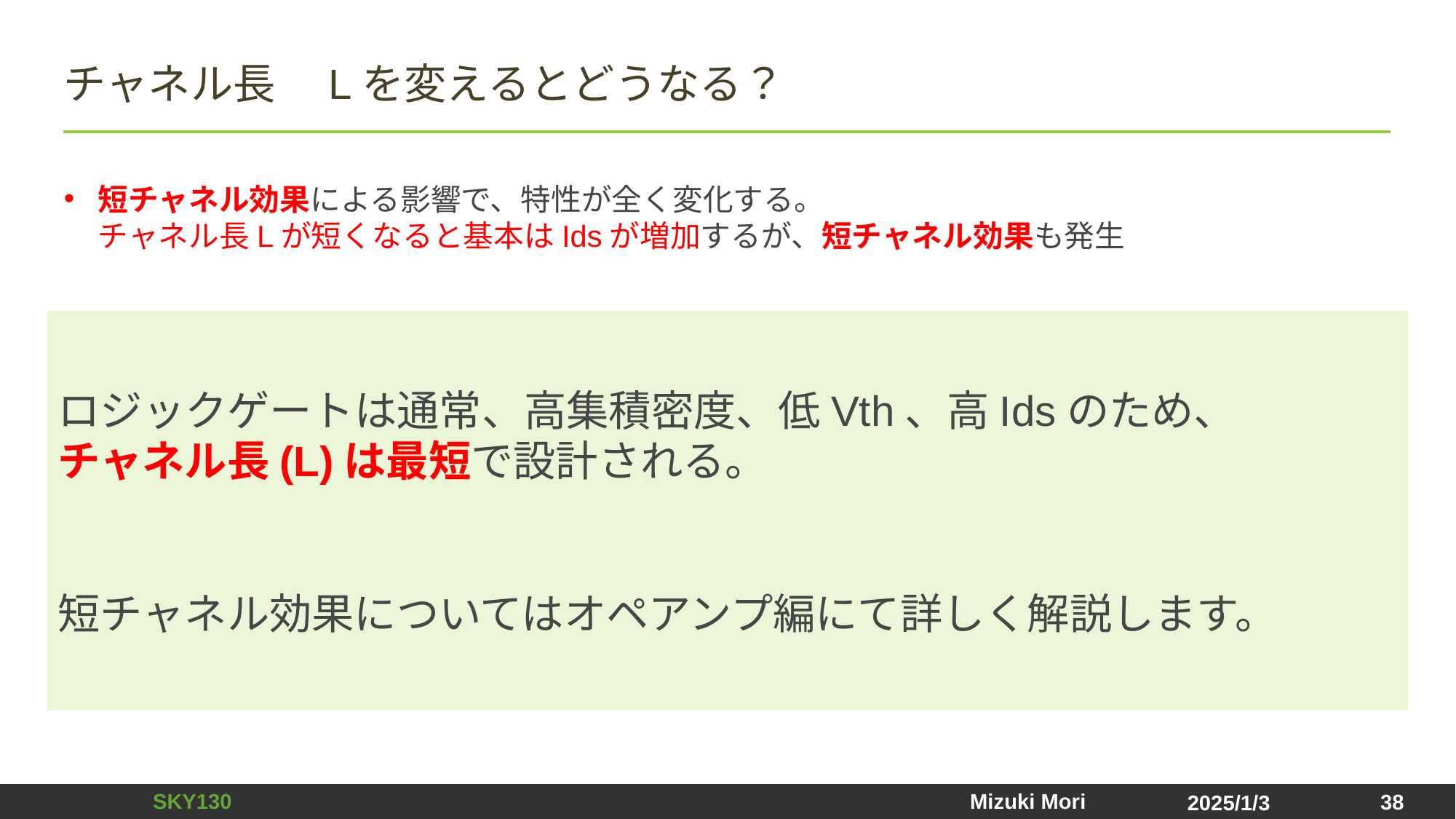

# チャネル長　Lを変えるとどうなる？
短チャネル効果による影響で、特性が全く変化する。
チャネル長Lが短くなると基本はIdsが増加するが、短チャネル効果も発生
ロジックゲートは通常、高集積密度、低Vth、高Idsのため、
チャネル長(L)は最短で設計される。

短チャネル効果についてはオペアンプ編にて詳しく解説します。
38
2025/1/3